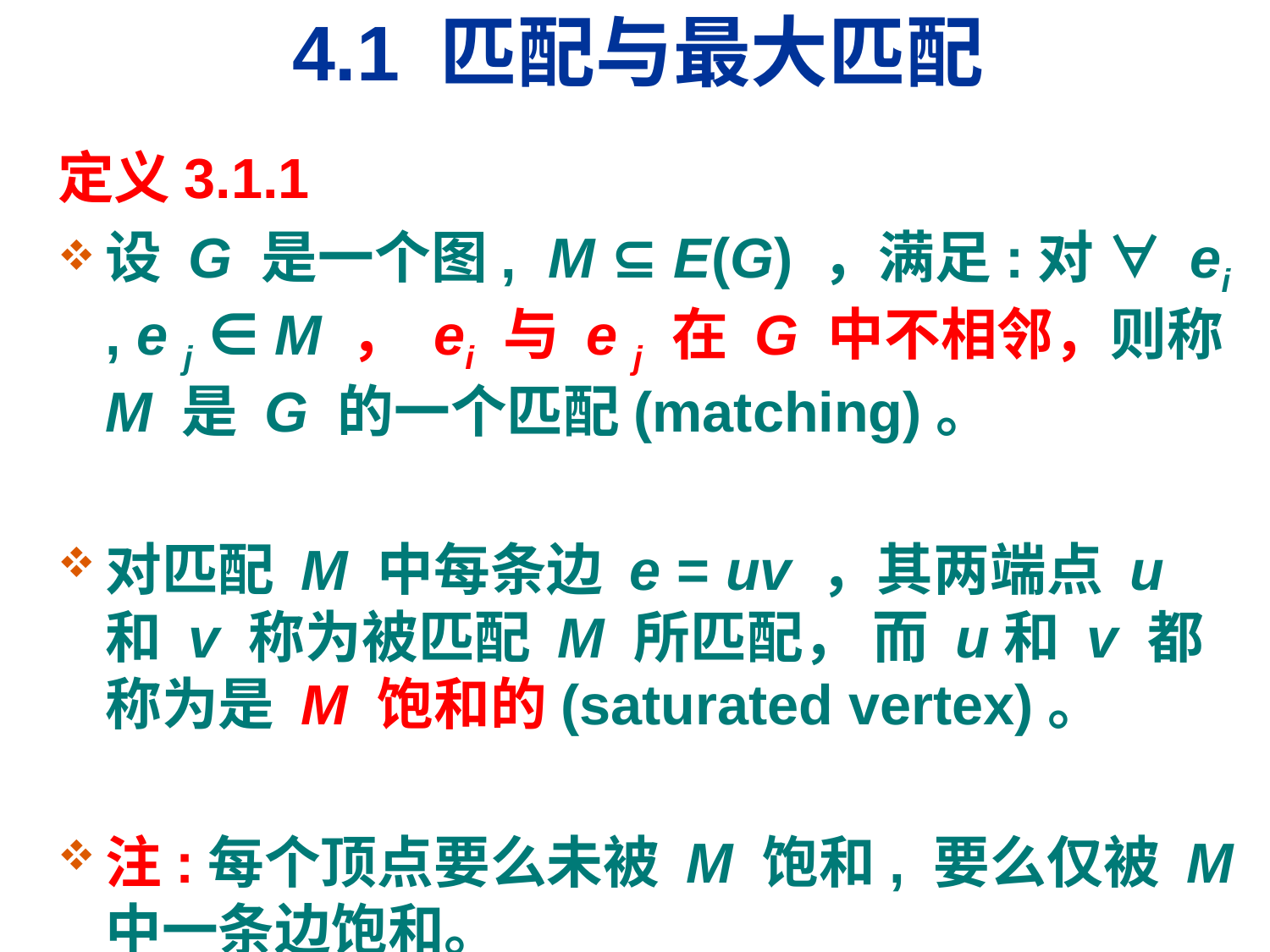

# 4.1 匹配与最大匹配
定义3.1.1
设 G 是一个图,  M ⊆ E(G) ，满足:对 ∀ ei , e j ∈ M ， ei 与 e j 在 G 中不相邻，则称 M 是 G 的一个匹配(matching)。

对匹配 M 中每条边 e = uv ，其两端点 u 和 v 称为被匹配 M 所匹配， 而 u和 v 都称为是 M 饱和的(saturated vertex)。

注:每个顶点要么未被 M 饱和, 要么仅被 M 中一条边饱和。